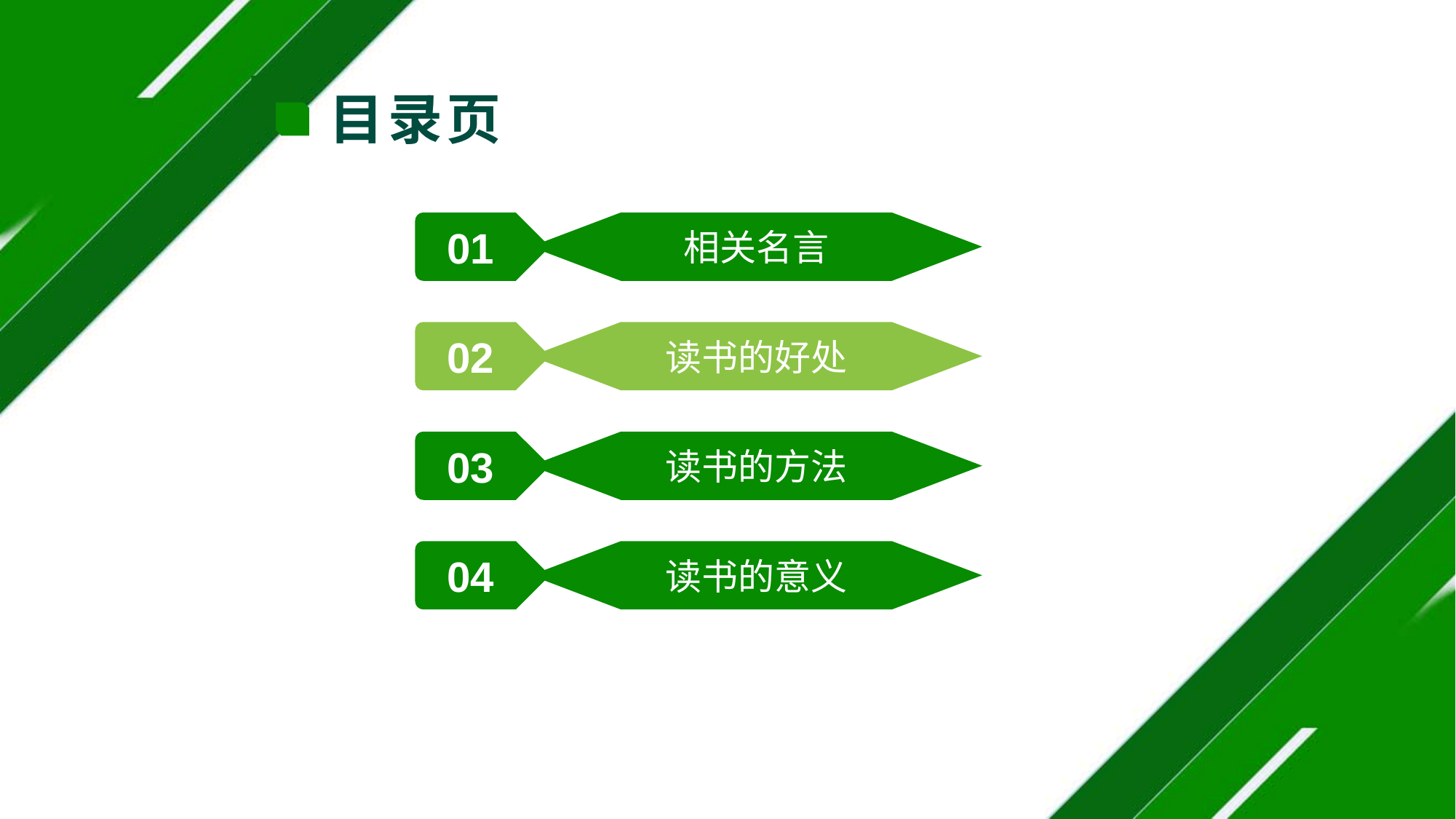

目录页

01
相关名言
02
读书的好处
03
读书的方法
04
读书的意义